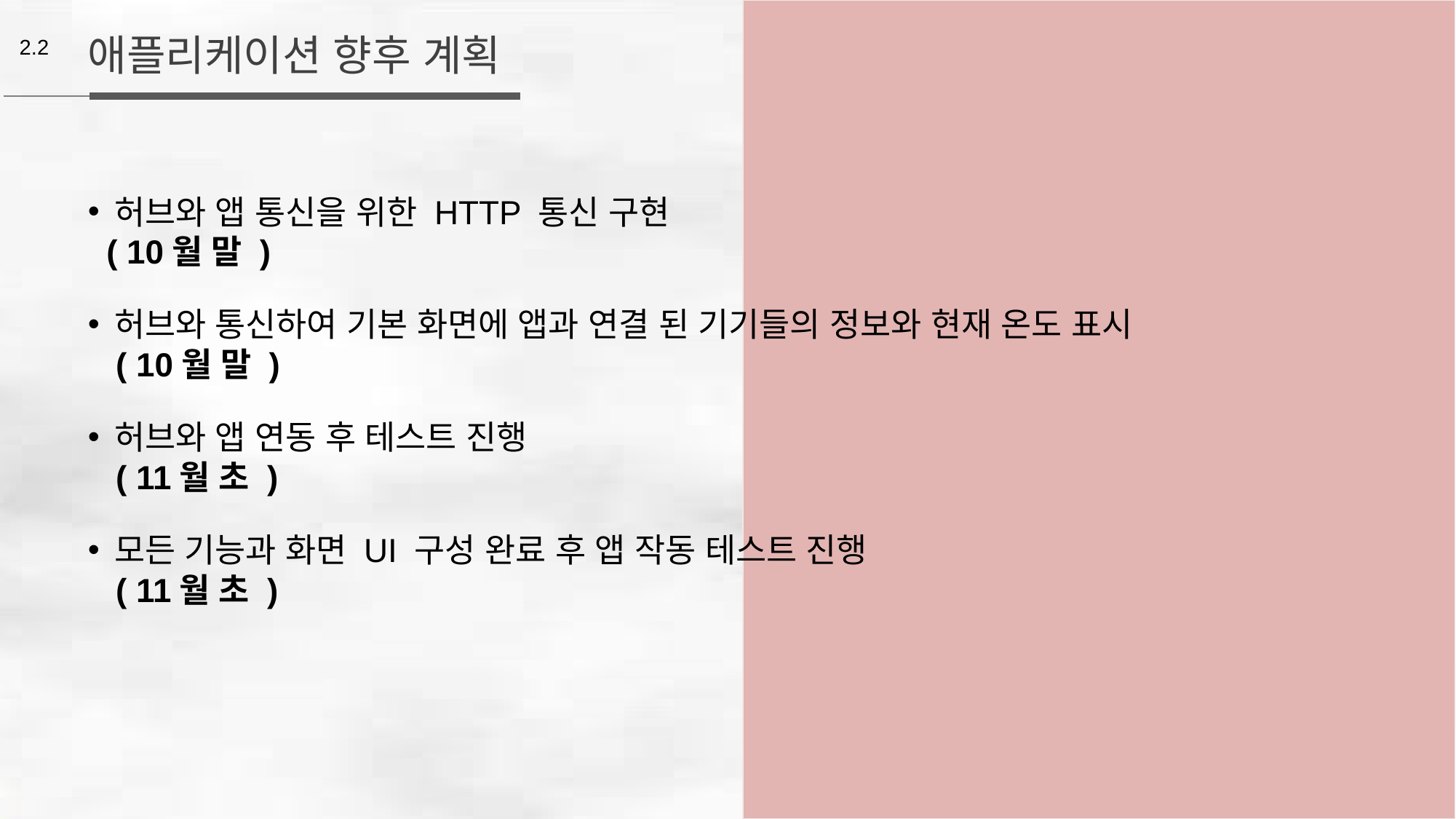

애플리케이션 향후 계획
2.2

허브와 앱 통신을 위한 HTTP 통신 구현
  ( 10월 말 )

허브와 통신하여 기본 화면에 앱과 연결 된 기기들의 정보와 현재 온도 표시
   ( 10월 말 )

허브와 앱 연동 후 테스트 진행
   ( 11월 초 )

모든 기능과 화면 UI 구성 완료 후 앱 작동 테스트 진행
   ( 11월 초 )